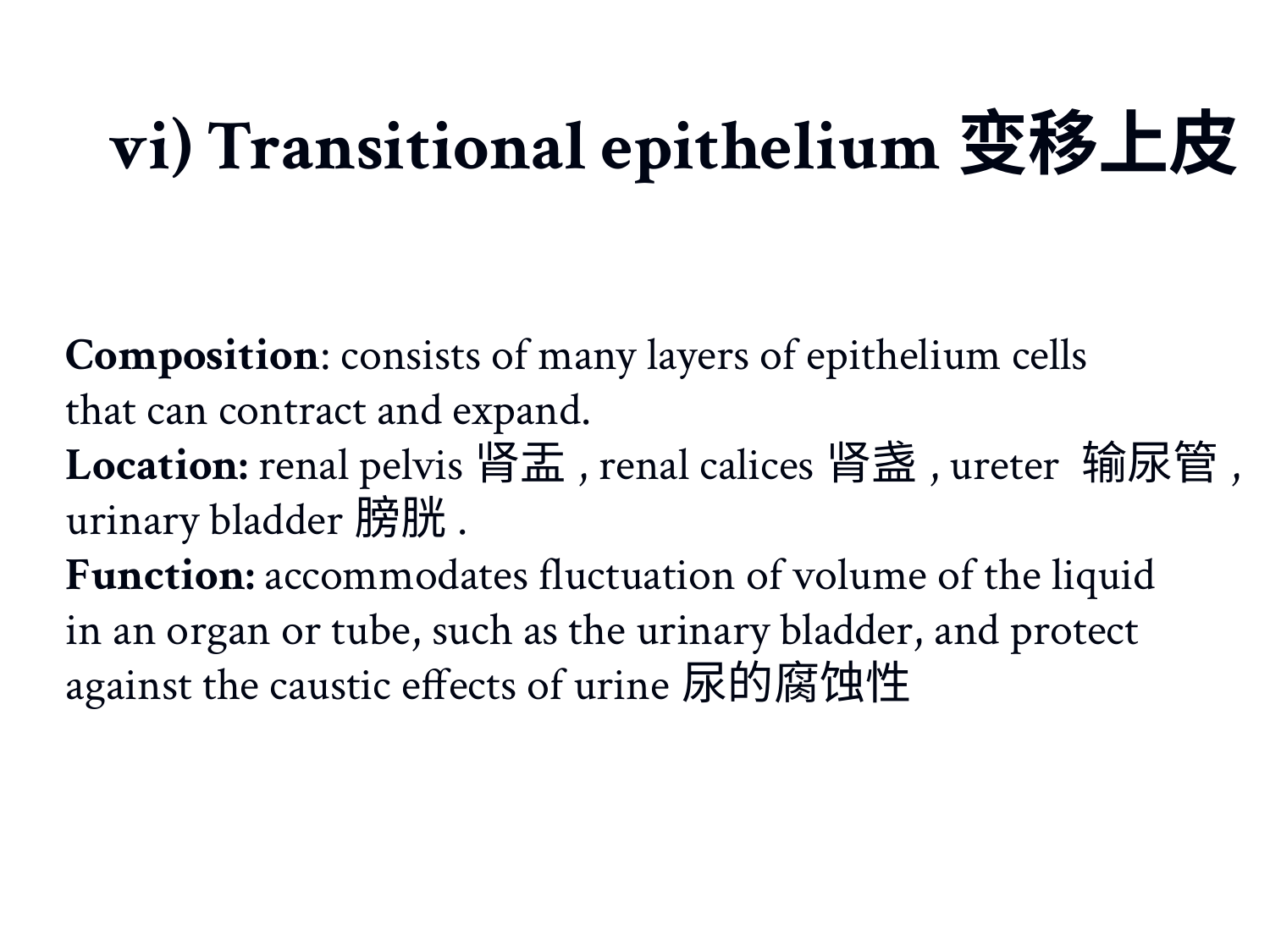

vi) Transitional epithelium变移上皮
Composition: consists of many layers of epithelium cells
that can contract and expand.
Location: renal pelvis肾盂, renal calices肾盏, ureter 输尿管,
urinary bladder膀胱.
Function: accommodates fluctuation of volume of the liquid
in an organ or tube, such as the urinary bladder, and protect
against the caustic effects of urine尿的腐蚀性